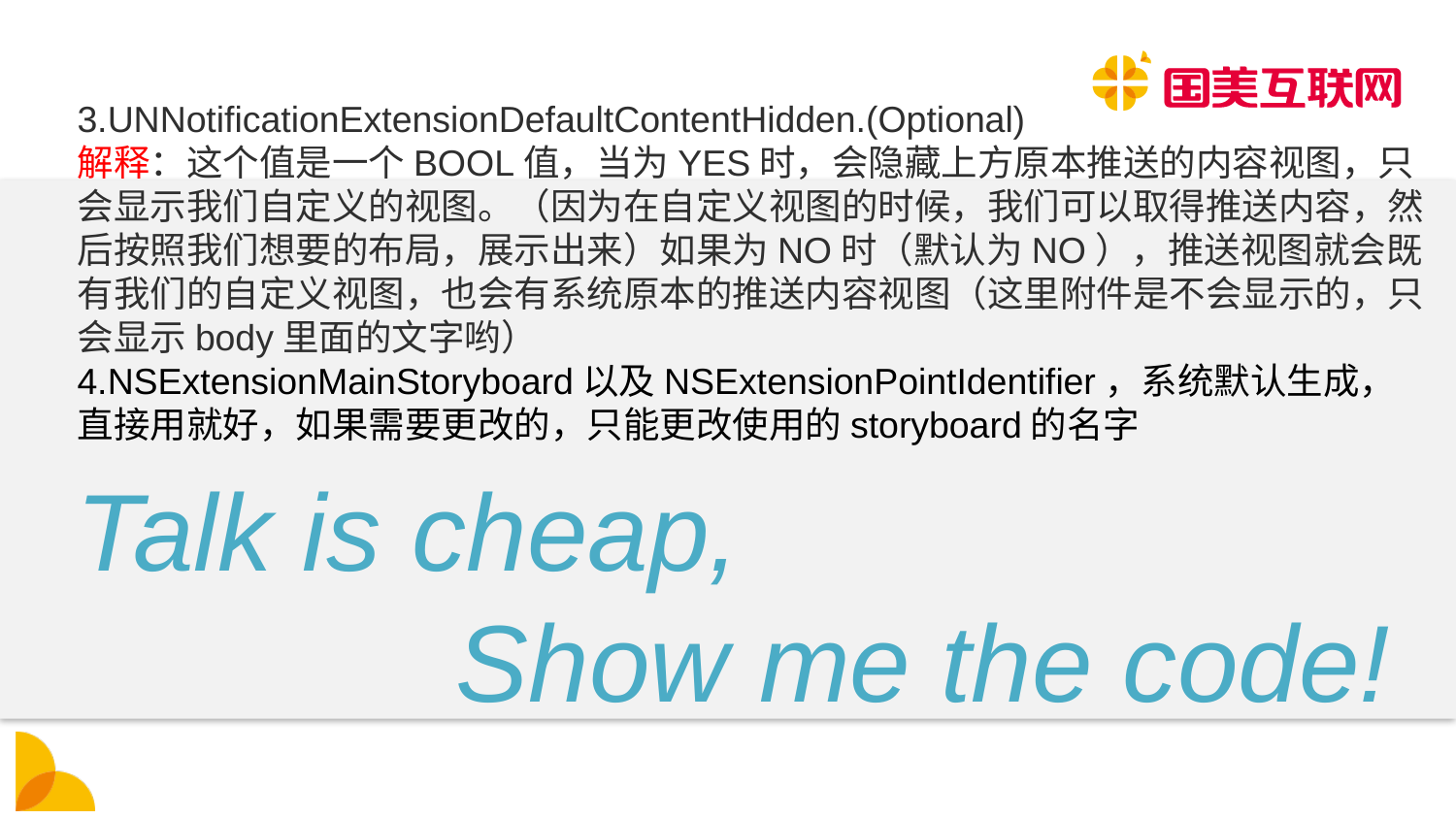

3.UNNotificationExtensionDefaultContentHidden.(Optional)
解释：这个值是一个BOOL值，当为YES时，会隐藏上方原本推送的内容视图，只会显示我们自定义的视图。（因为在自定义视图的时候，我们可以取得推送内容，然后按照我们想要的布局，展示出来）如果为NO时（默认为NO），推送视图就会既有我们的自定义视图，也会有系统原本的推送内容视图（这里附件是不会显示的，只会显示body里面的文字哟）
4.NSExtensionMainStoryboard以及NSExtensionPointIdentifier，系统默认生成，直接用就好，如果需要更改的，只能更改使用的storyboard的名字
Talk is cheap,
Show me the code!